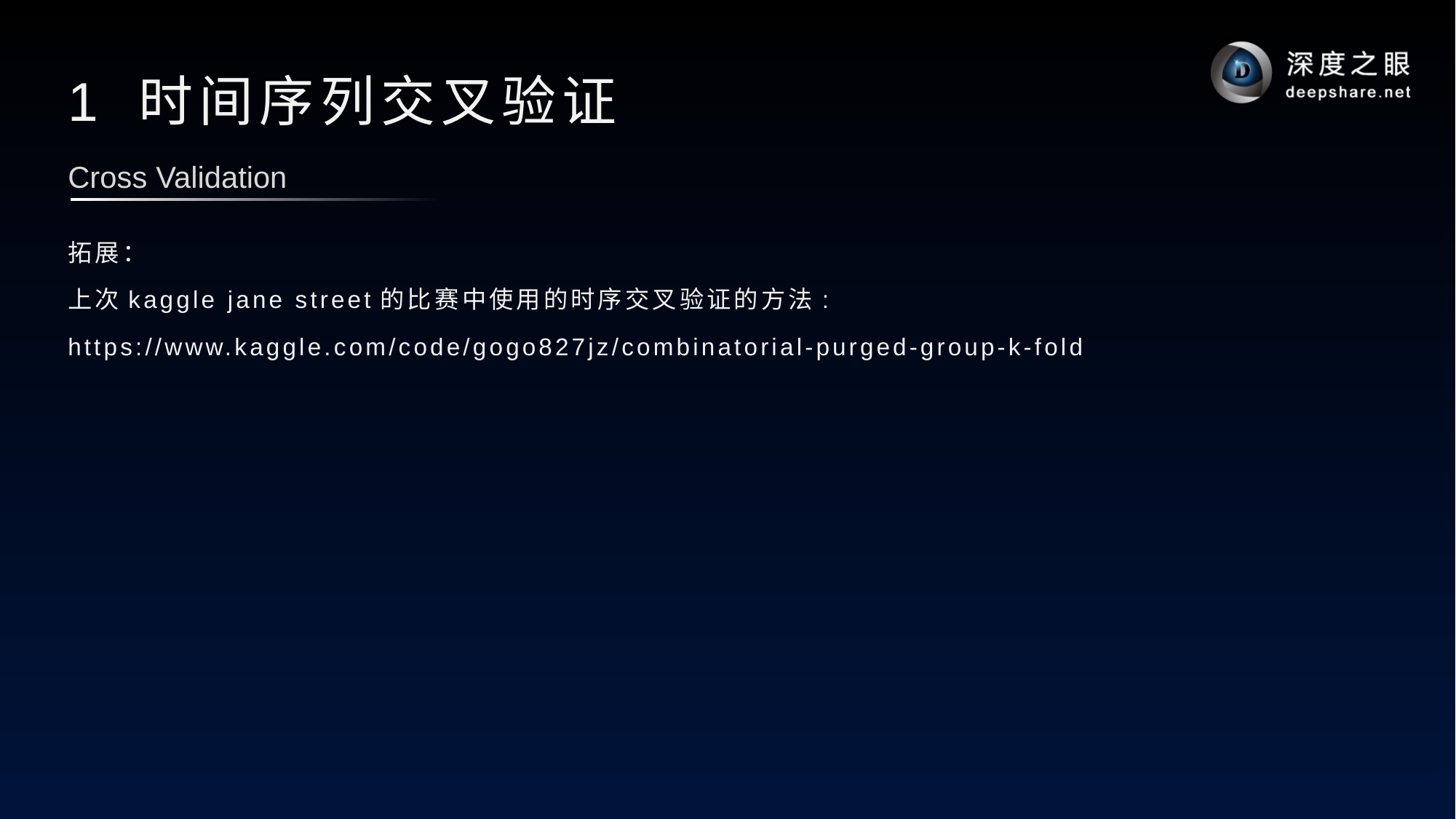

# 1 时间序列交叉验证
Cross Validation
拓展：
上次kaggle jane street的比赛中使用的时序交叉验证的方法:
https://www.kaggle.com/code/gogo827jz/combinatorial-purged-group-k-fold